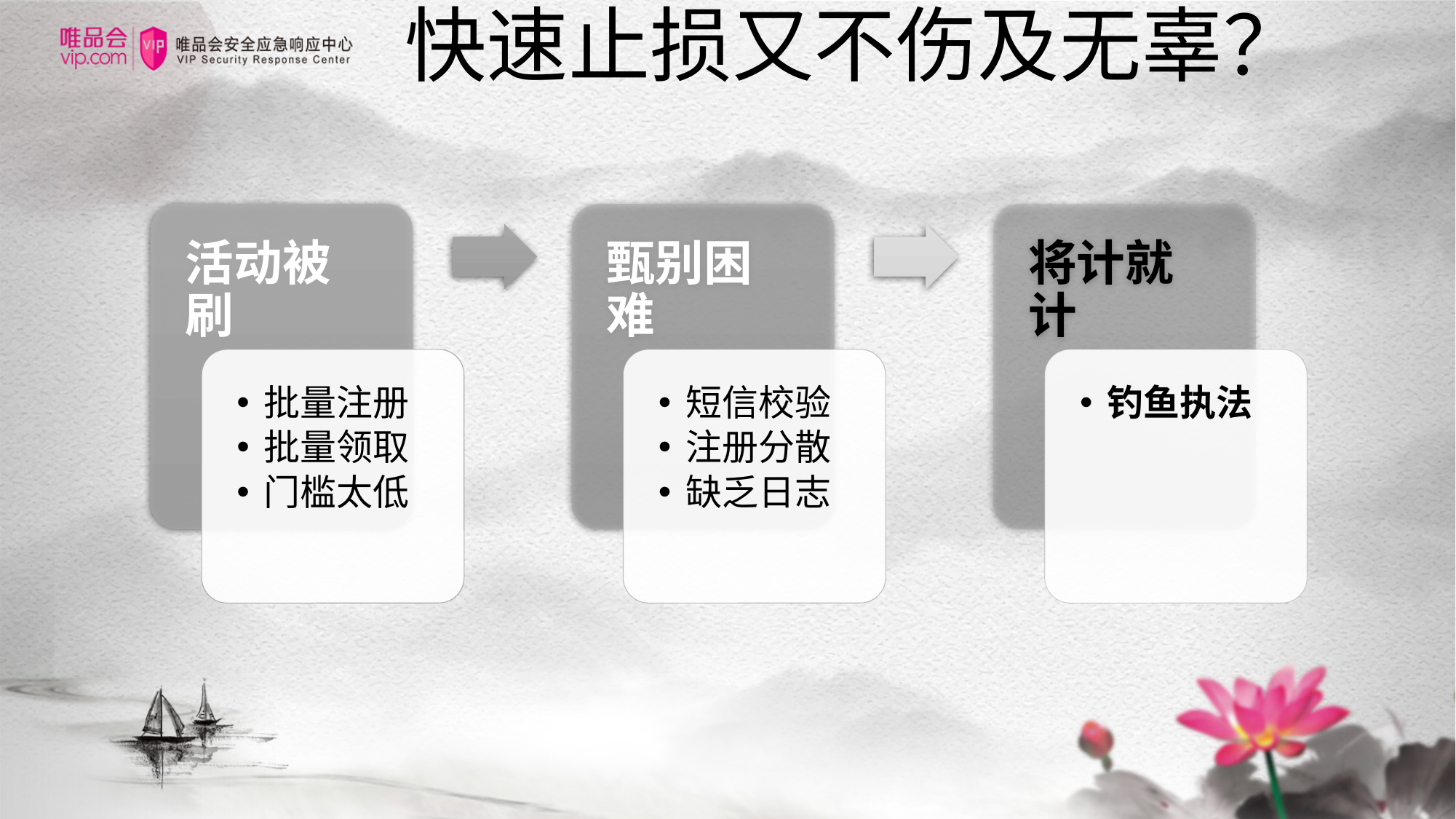

快速止损又不伤及无辜？

活动被刷
批量注册
批量领取
门槛太低

甄别困难
短信校验
注册分散
缺乏日志

将计就计
钓鱼执法